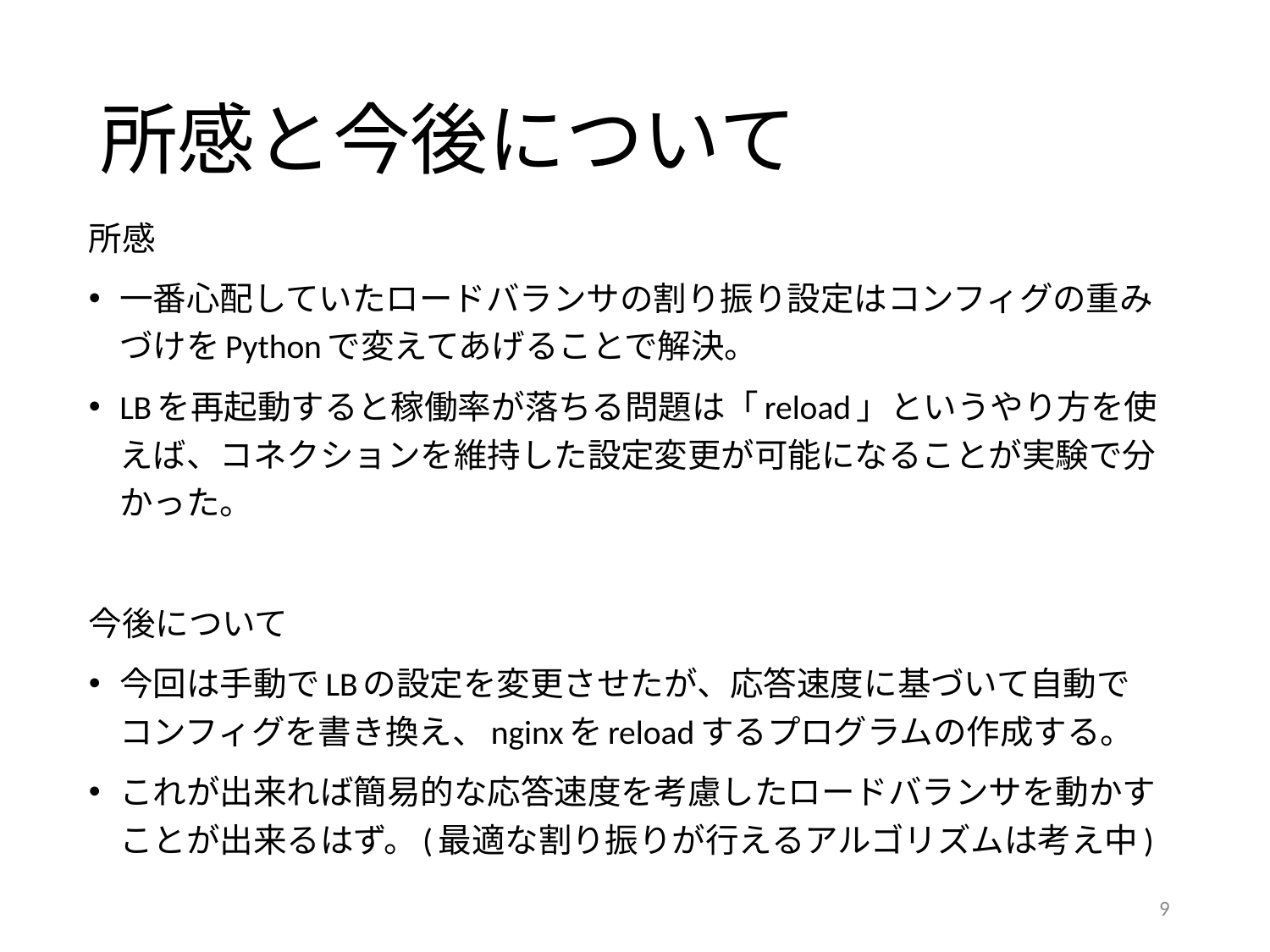

# 所感と今後について
所感
一番心配していたロードバランサの割り振り設定はコンフィグの重みづけをPythonで変えてあげることで解決。
LBを再起動すると稼働率が落ちる問題は「reload」というやり方を使えば、コネクションを維持した設定変更が可能になることが実験で分かった。

今後について
今回は手動でLBの設定を変更させたが、応答速度に基づいて自動でコンフィグを書き換え、nginxをreloadするプログラムの作成する。
これが出来れば簡易的な応答速度を考慮したロードバランサを動かすことが出来るはず。(最適な割り振りが行えるアルゴリズムは考え中)

9